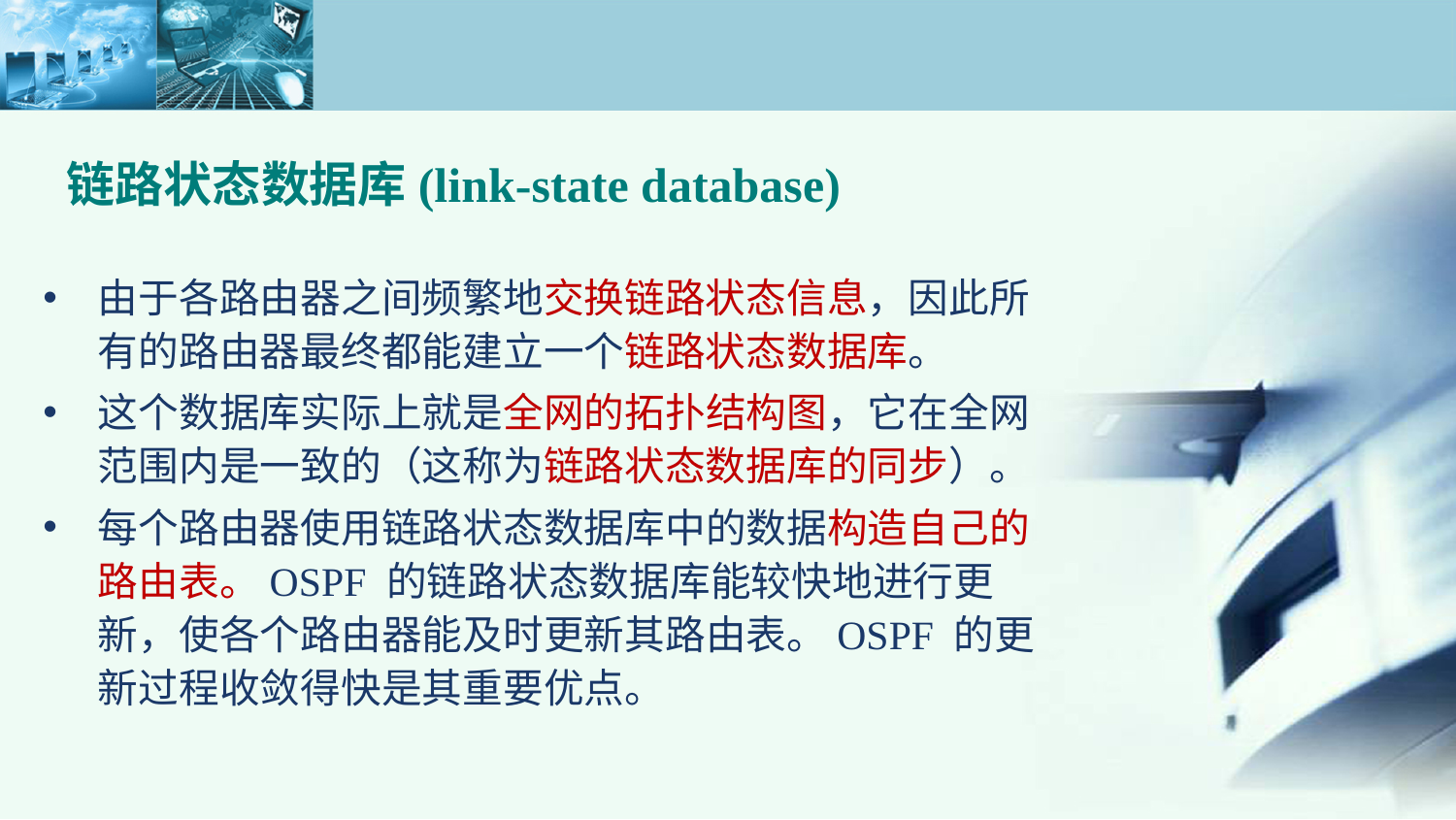

链路状态数据库(link-state database)
由于各路由器之间频繁地交换链路状态信息，因此所有的路由器最终都能建立一个链路状态数据库。
这个数据库实际上就是全网的拓扑结构图，它在全网范围内是一致的（这称为链路状态数据库的同步）。
每个路由器使用链路状态数据库中的数据构造自己的路由表。OSPF 的链路状态数据库能较快地进行更新，使各个路由器能及时更新其路由表。OSPF 的更新过程收敛得快是其重要优点。